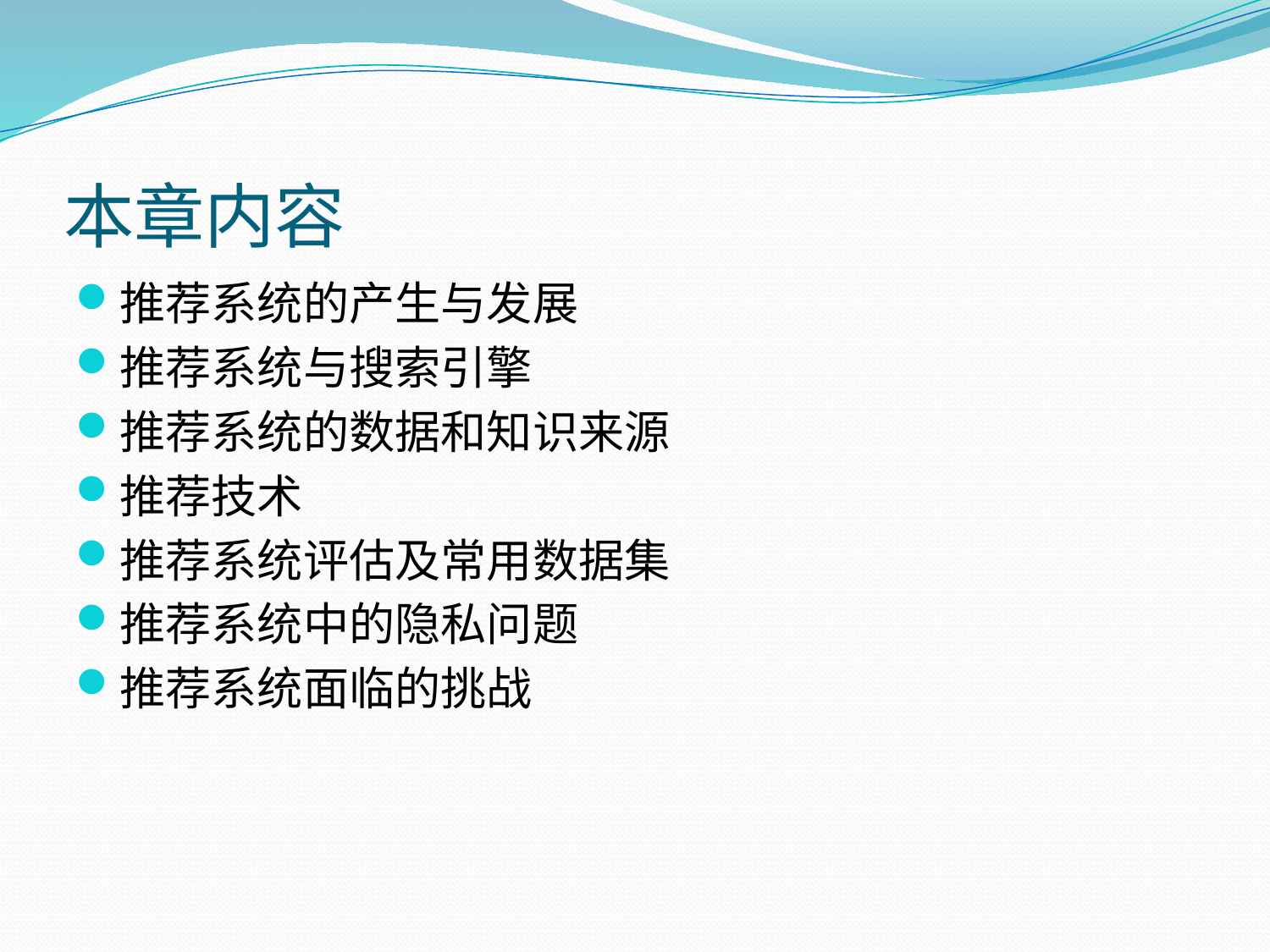

# 本章内容
推荐系统的产生与发展
推荐系统与搜索引擎
推荐系统的数据和知识来源
推荐技术
推荐系统评估及常用数据集
推荐系统中的隐私问题
推荐系统面临的挑战